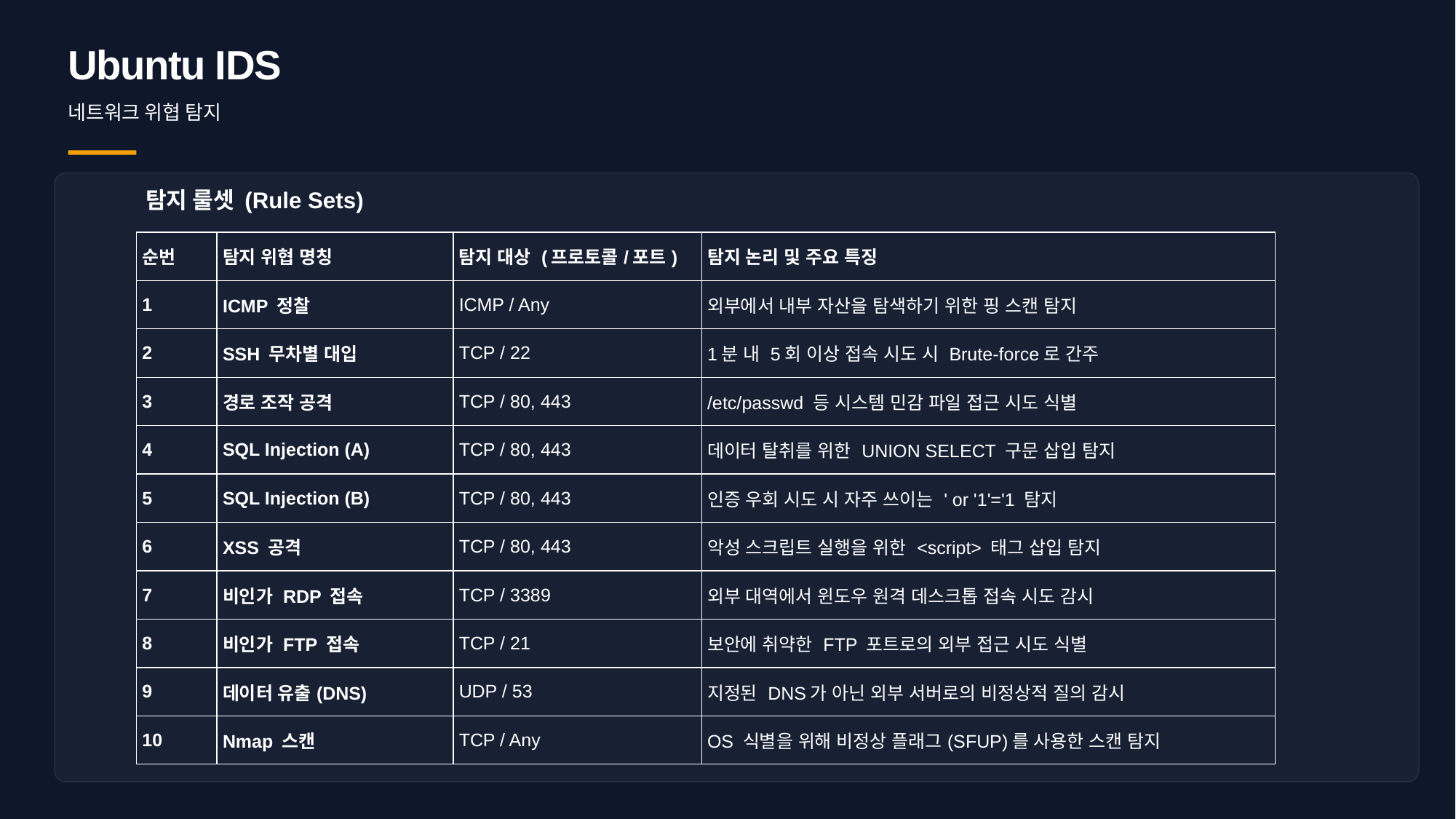

Ubuntu IDS
네트워크 위협 탐지

탐지 룰셋 (Rule Sets)
| 순번 | 탐지 위협 명칭 | 탐지 대상 (프로토콜/포트) | 탐지 논리 및 주요 특징 |
| --- | --- | --- | --- |
| 1 | ICMP 정찰 | ICMP / Any | 외부에서 내부 자산을 탐색하기 위한 핑 스캔 탐지 |
| 2 | SSH 무차별 대입 | TCP / 22 | 1분 내 5회 이상 접속 시도 시 Brute-force로 간주 |
| 3 | 경로 조작 공격 | TCP / 80, 443 | /etc/passwd 등 시스템 민감 파일 접근 시도 식별 |
| 4 | SQL Injection (A) | TCP / 80, 443 | 데이터 탈취를 위한 UNION SELECT 구문 삽입 탐지 |
| 5 | SQL Injection (B) | TCP / 80, 443 | 인증 우회 시도 시 자주 쓰이는 ' or '1'='1 탐지 |
| 6 | XSS 공격 | TCP / 80, 443 | 악성 스크립트 실행을 위한 <script> 태그 삽입 탐지 |
| 7 | 비인가 RDP 접속 | TCP / 3389 | 외부 대역에서 윈도우 원격 데스크톱 접속 시도 감시 |
| 8 | 비인가 FTP 접속 | TCP / 21 | 보안에 취약한 FTP 포트로의 외부 접근 시도 식별 |
| 9 | 데이터 유출(DNS) | UDP / 53 | 지정된 DNS가 아닌 외부 서버로의 비정상적 질의 감시 |
| 10 | Nmap 스캔 | TCP / Any | OS 식별을 위해 비정상 플래그(SFUP)를 사용한 스캔 탐지 |